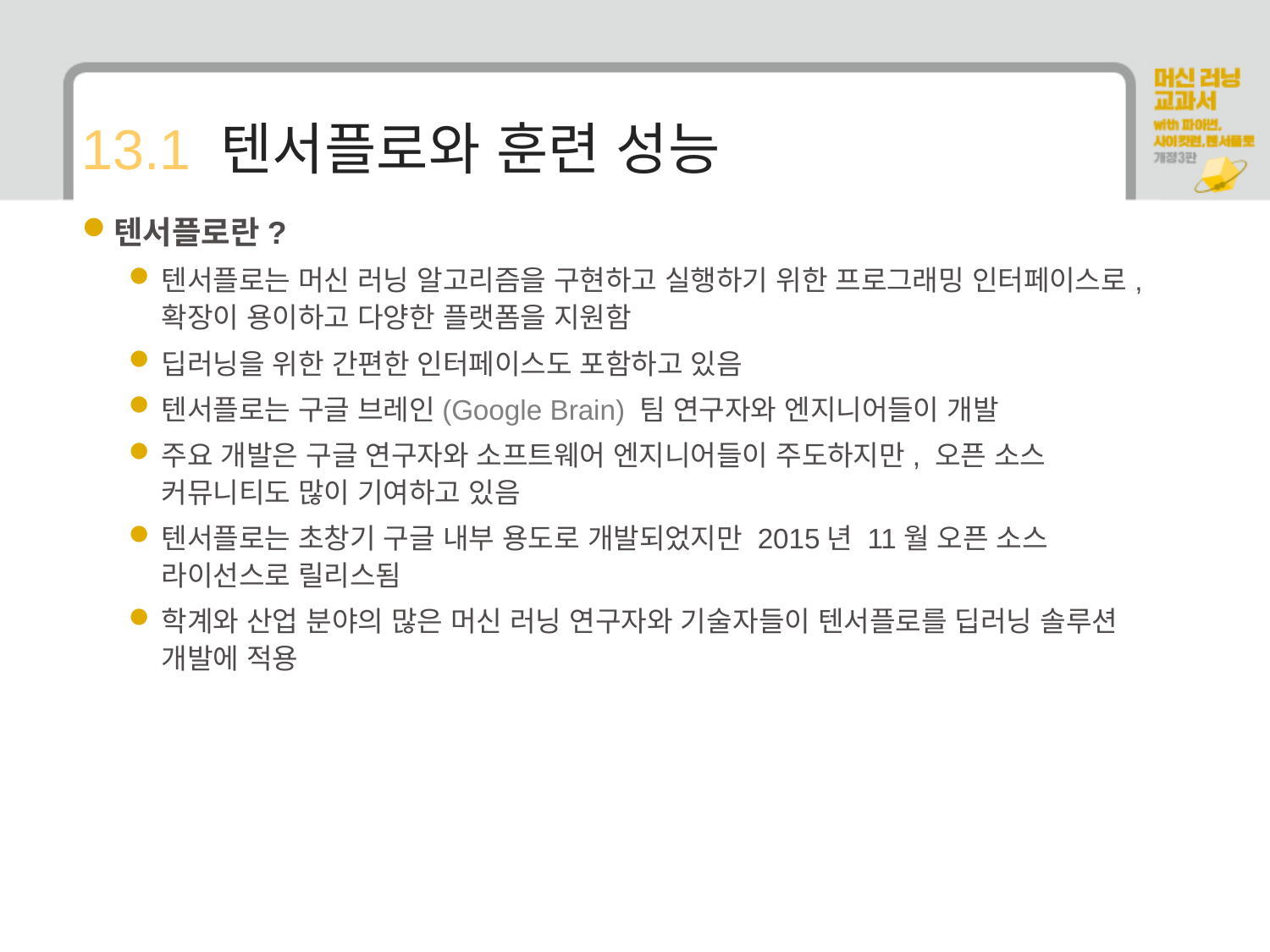

# 13.1 텐서플로와 훈련 성능
텐서플로란?
텐서플로는 머신 러닝 알고리즘을 구현하고 실행하기 위한 프로그래밍 인터페이스로, 확장이 용이하고 다양한 플랫폼을 지원함
딥러닝을 위한 간편한 인터페이스도 포함하고 있음
텐서플로는 구글 브레인(Google Brain) 팀 연구자와 엔지니어들이 개발
주요 개발은 구글 연구자와 소프트웨어 엔지니어들이 주도하지만, 오픈 소스 커뮤니티도 많이 기여하고 있음
텐서플로는 초창기 구글 내부 용도로 개발되었지만 2015년 11월 오픈 소스 라이선스로 릴리스됨
학계와 산업 분야의 많은 머신 러닝 연구자와 기술자들이 텐서플로를 딥러닝 솔루션 개발에 적용